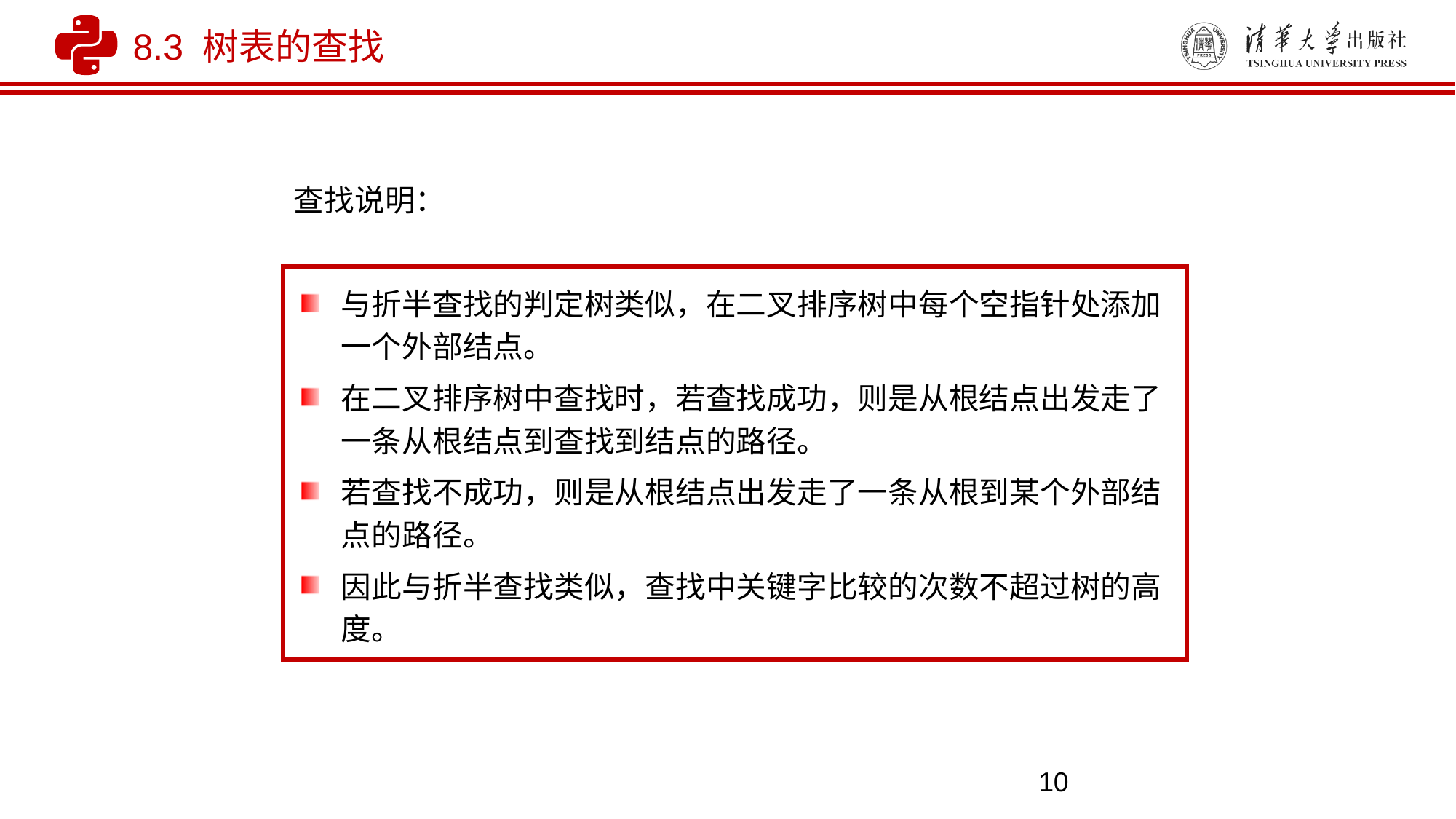

8.3 树表的查找
查找说明：
与折半查找的判定树类似，在二叉排序树中每个空指针处添加一个外部结点。
在二叉排序树中查找时，若查找成功，则是从根结点出发走了一条从根结点到查找到结点的路径。
若查找不成功，则是从根结点出发走了一条从根到某个外部结点的路径。
因此与折半查找类似，查找中关键字比较的次数不超过树的高度。
10